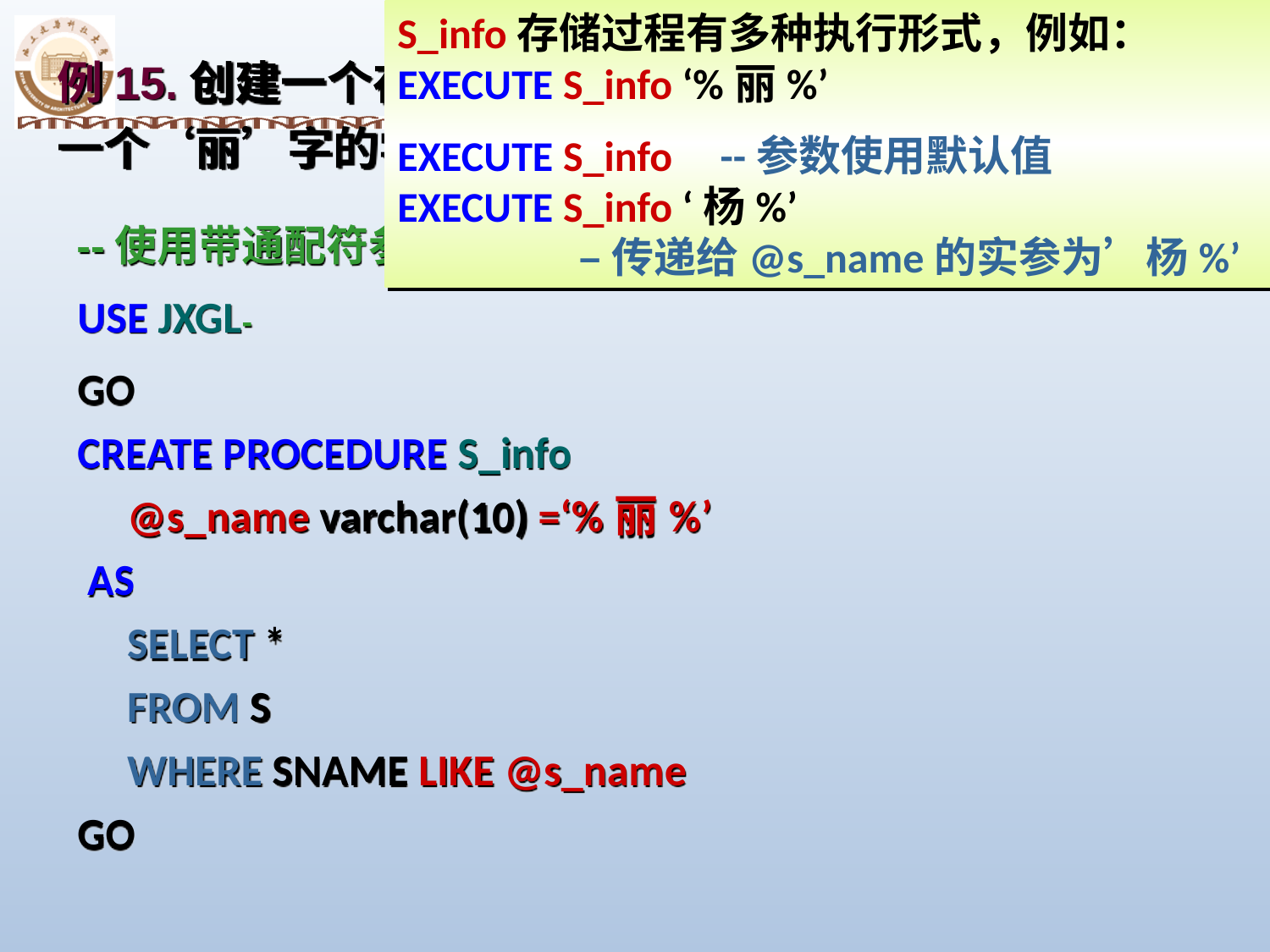

S_info存储过程有多种执行形式，例如：
EXECUTE S_info ‘%丽%’
EXECUTE S_info     --参数使用默认值
EXECUTE S_info ‘杨%’
                   –传递给@s_name的实参为’杨%’
例15.创建一个存储过程，其实现的功能是返回名字中有一个‘丽’字的学生信息。要求使用输入参数。

  --使用带通配符参数的存储过程
  USE JXGL-
  GO
  CREATE PROCEDURE S_info
       @s_name varchar(10) =‘%丽%’
   AS
       SELECT *
       FROM S
       WHERE SNAME LIKE @s_name
  GO